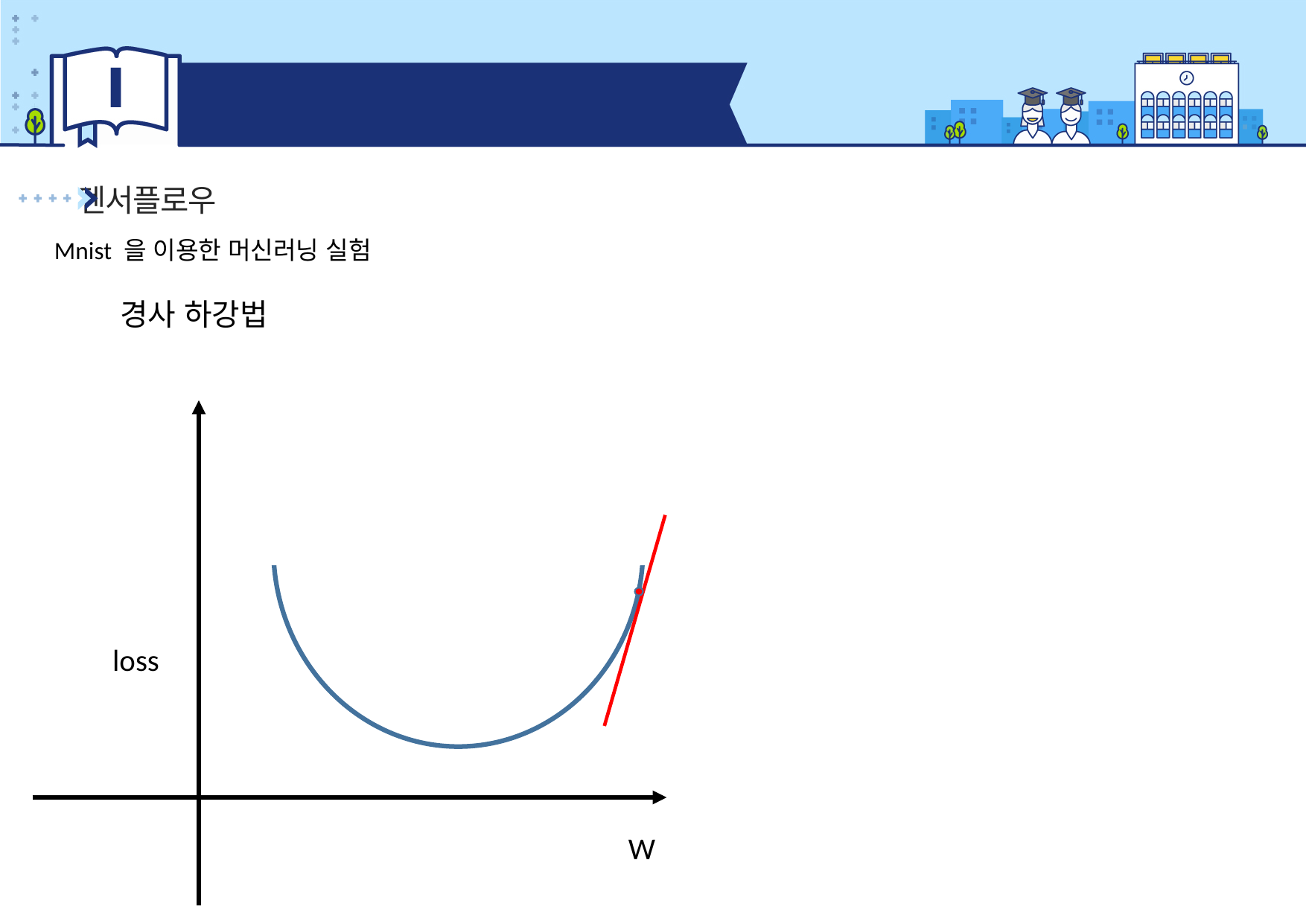

Ⅰ
텐서플로우
텐서플로우

Mnist 을 이용한 머신러닝 실험
경사 하강법

loss
W